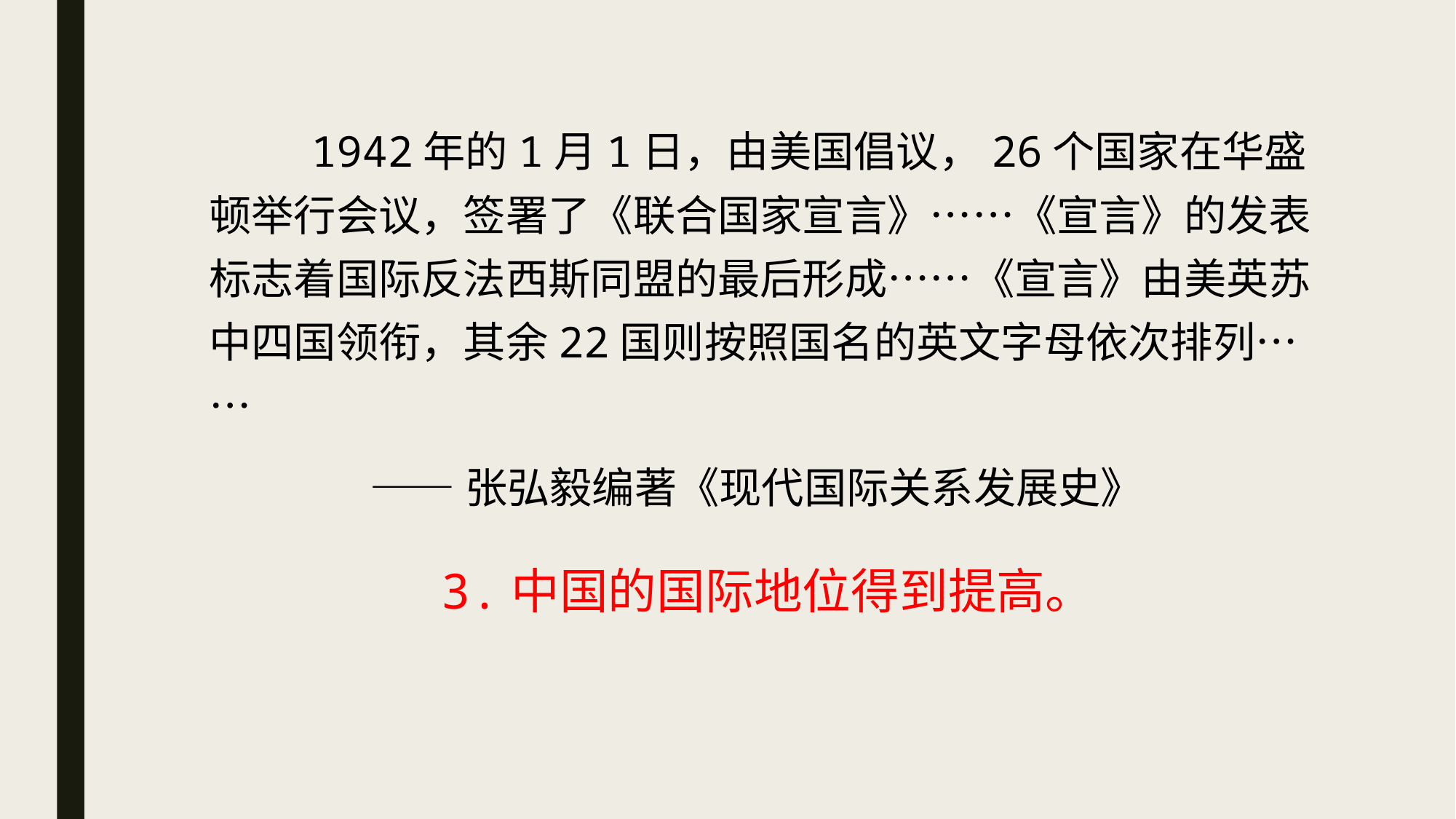

1942年的1月1日，由美国倡议，26个国家在华盛顿举行会议，签署了《联合国家宣言》……《宣言》的发表标志着国际反法西斯同盟的最后形成……《宣言》由美英苏中四国领衔，其余22国则按照国名的英文字母依次排列……
                 ——张弘毅编著《现代国际关系发展史》
3.中国的国际地位得到提高。